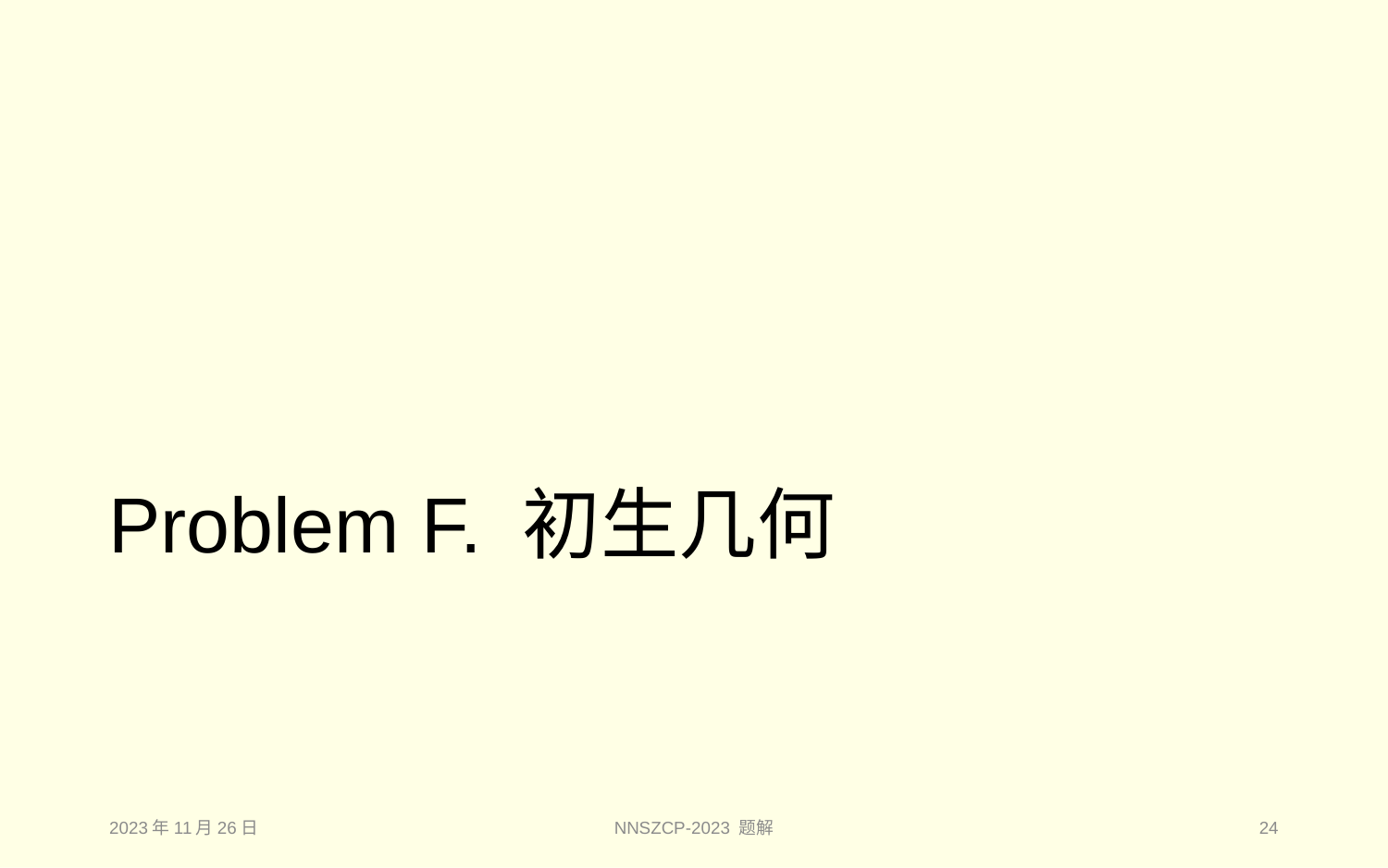

# Problem F. 初生几何

2023年11月26日
NNSZCP-2023 题解
24